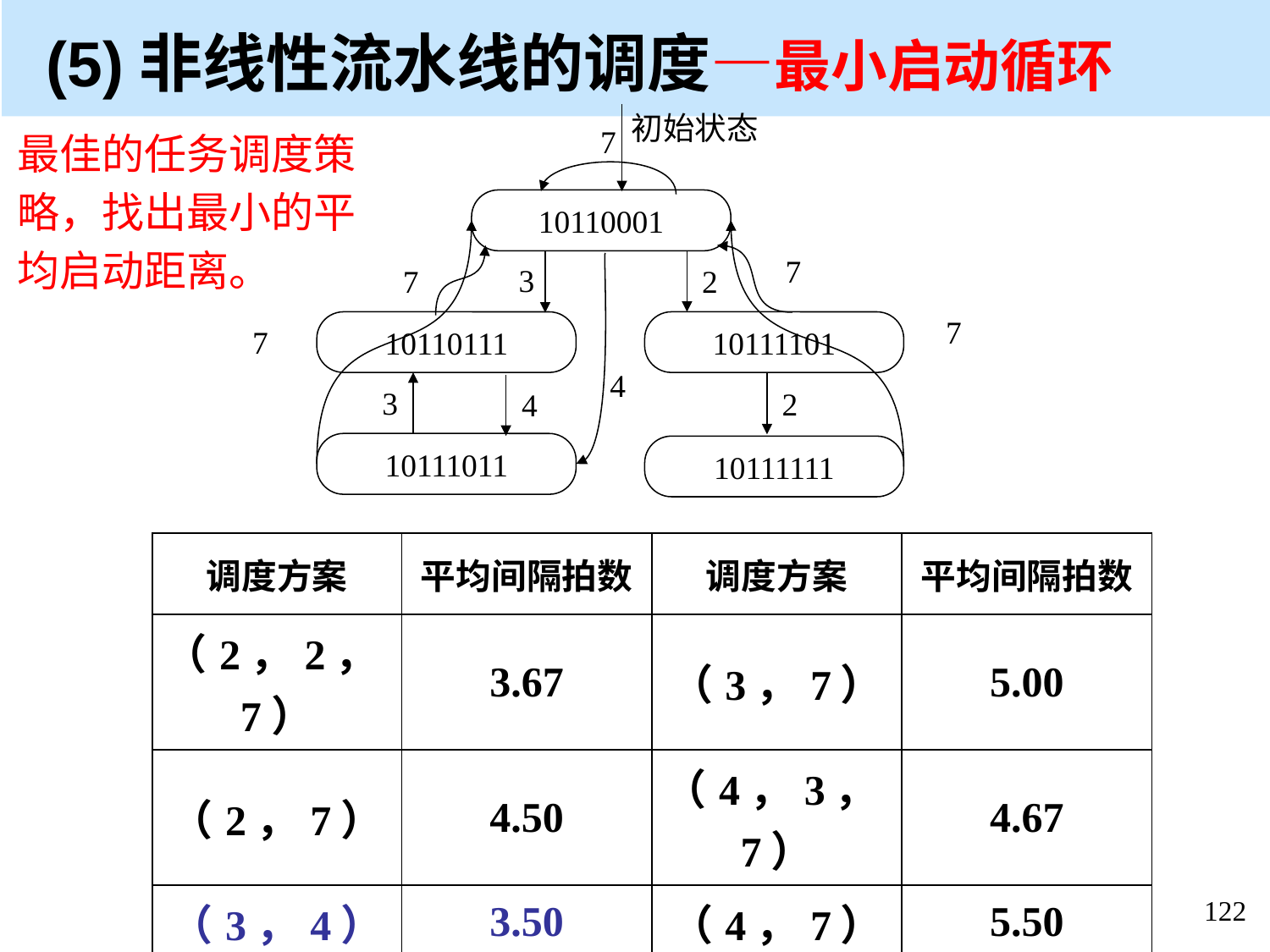

(5)非线性流水线的调度—最小启动循环
初始状态
最佳的任务调度策略，找出最小的平均启动距离。
7
10110001

7
3
7
2
7
10110111
10111101

7
4
3
2
4
10111011
10111111
| 调度方案 | 平均间隔拍数 | 调度方案 | 平均间隔拍数 |
| --- | --- | --- | --- |
| （2，2，7） | 3.67 | （3，7） | 5.00 |
| （2，7） | 4.50 | （4，3，7） | 4.67 |
| （3，4） | 3.50 | （4，7） | 5.50 |
| （4，3） | 3.50 | （7） | 7.00 |
| （3，4，7） | 4.67 |  |  |